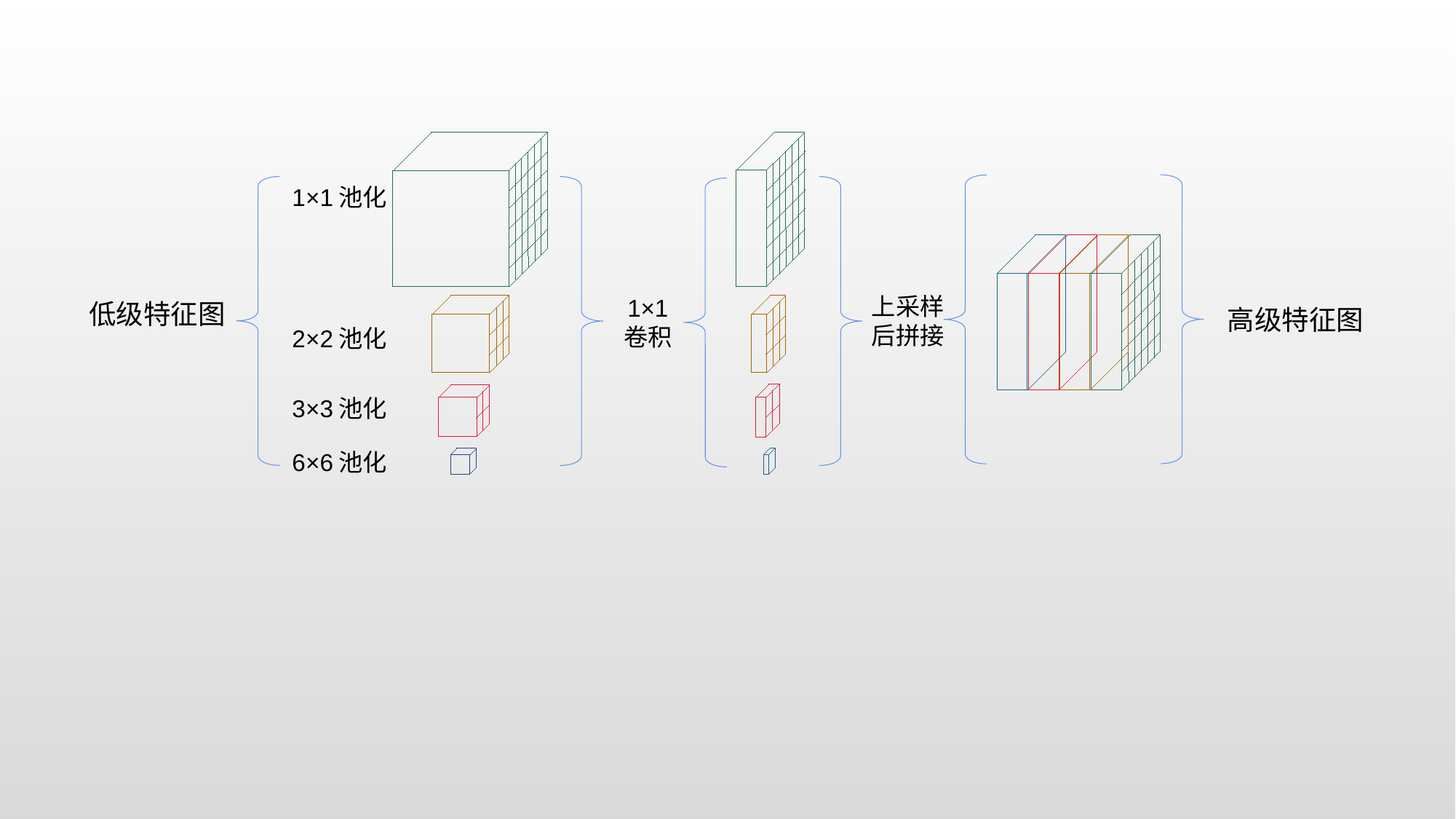

1×1池化

上采样
后拼接
1×1
卷积
低级特征图

高级特征图
2×2池化

3×3池化
6×6池化